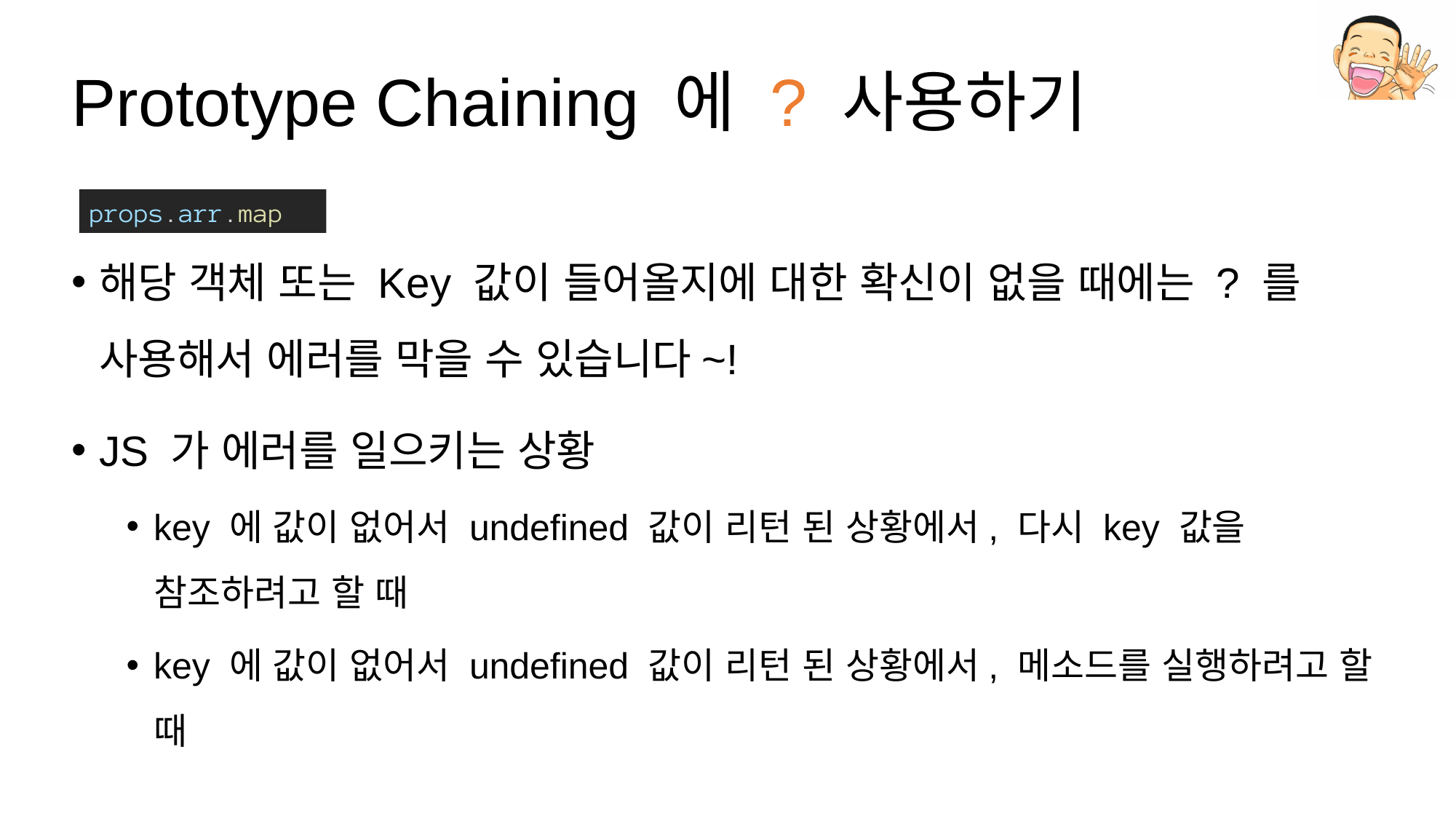

# Prototype Chaining 에 ? 사용하기

해당 객체 또는 Key 값이 들어올지에 대한 확신이 없을 때에는 ? 를 사용해서 에러를 막을 수 있습니다~!
JS 가 에러를 일으키는 상황
key 에 값이 없어서 undefined 값이 리턴 된 상황에서, 다시 key 값을 참조하려고 할 때
key 에 값이 없어서 undefined 값이 리턴 된 상황에서, 메소드를 실행하려고 할 때
props.arr.map